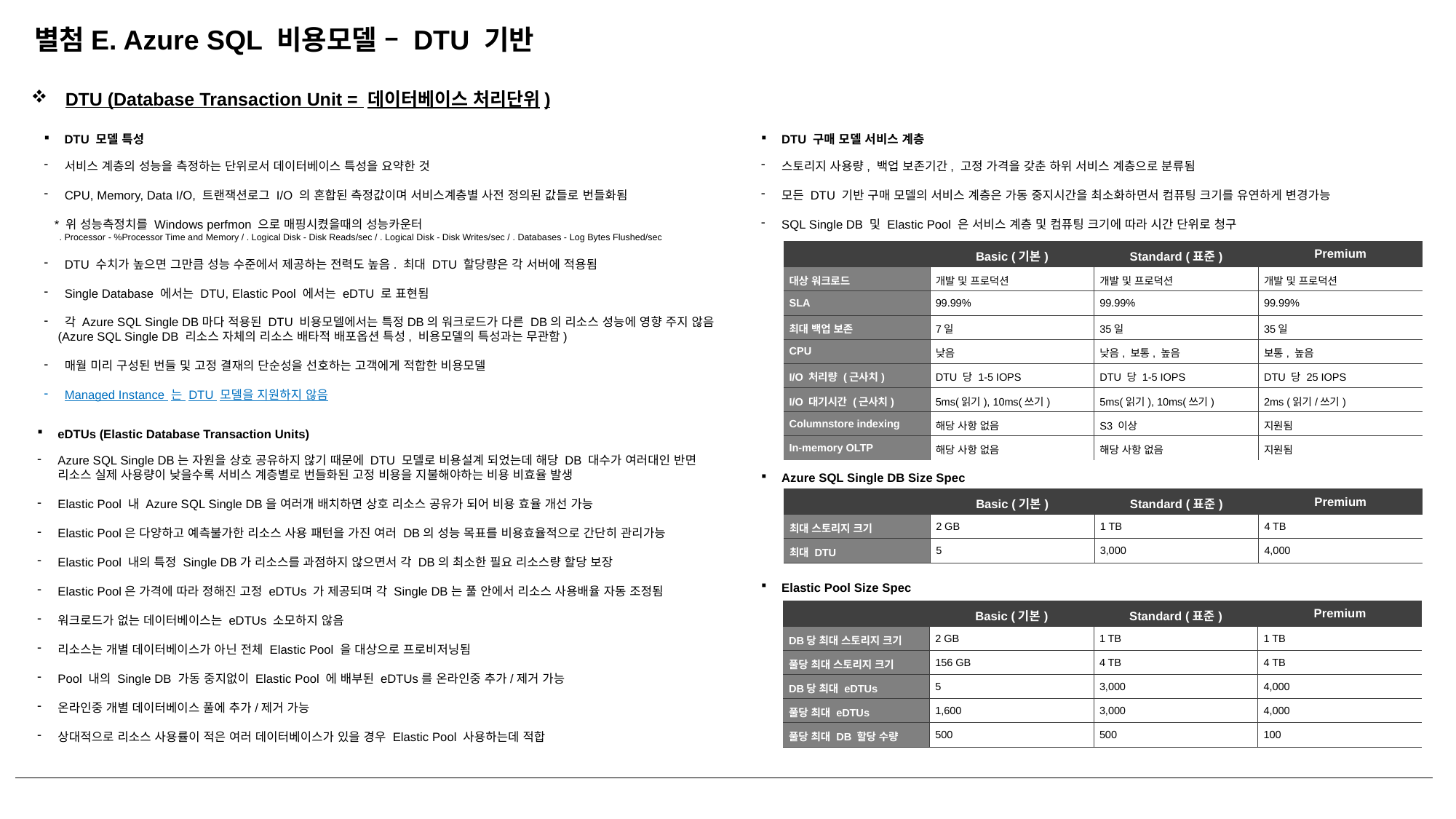

별첨E. Azure SQL 비용모델 – DTU 기반
DTU (Database Transaction Unit = 데이터베이스 처리단위)
DTU 모델 특성
DTU 구매 모델 서비스 계층
서비스 계층의 성능을 측정하는 단위로서 데이터베이스 특성을 요약한 것

CPU, Memory, Data I/O, 트랜잭션로그 I/O 의 혼합된 측정값이며 서비스계층별 사전 정의된 값들로 번들화됨

   * 위 성능측정치를 Windows perfmon 으로 매핑시켰을때의 성능카운터
      . Processor - %Processor Time and Memory / . Logical Disk - Disk Reads/sec / . Logical Disk - Disk Writes/sec / . Databases - Log Bytes Flushed/sec

DTU 수치가 높으면 그만큼 성능 수준에서 제공하는 전력도 높음. 최대 DTU 할당량은 각 서버에 적용됨

Single Database 에서는 DTU, Elastic Pool 에서는 eDTU 로 표현됨

각 Azure SQL Single DB마다 적용된 DTU 비용모델에서는 특정DB의 워크로드가 다른 DB의 리소스 성능에 영향 주지 않음
    (Azure SQL Single DB 리소스 자체의 리소스 배타적 배포옵션 특성, 비용모델의 특성과는 무관함)

매월 미리 구성된 번들 및 고정 결재의 단순성을 선호하는 고객에게 적합한 비용모델

Managed Instance 는 DTU 모델을 지원하지 않음
스토리지 사용량, 백업 보존기간, 고정 가격을 갖춘 하위 서비스 계층으로 분류됨

모든 DTU 기반 구매 모델의 서비스 계층은 가동 중지시간을 최소화하면서 컴퓨팅 크기를 유연하게 변경가능

SQL Single DB 및 Elastic Pool 은 서비스 계층 및 컴퓨팅 크기에 따라 시간 단위로 청구
|  | Basic (기본) | Standard (표준) | Premium |
| --- | --- | --- | --- |
| 대상 워크로드 | 개발 및 프로덕션 | 개발 및 프로덕션 | 개발 및 프로덕션 |
| SLA | 99.99% | 99.99% | 99.99% |
| 최대 백업 보존 | 7일 | 35일 | 35일 |
| CPU | 낮음 | 낮음, 보통, 높음 | 보통, 높음 |
| I/O 처리량 (근사치) | DTU 당 1-5 IOPS | DTU 당 1-5 IOPS | DTU 당 25 IOPS |
| I/O 대기시간 (근사치) | 5ms(읽기), 10ms(쓰기) | 5ms(읽기), 10ms(쓰기) | 2ms (읽기/쓰기) |
| Columnstore indexing | 해당 사항 없음 | S3 이상 | 지원됨 |
| In-memory OLTP | 해당 사항 없음 | 해당 사항 없음 | 지원됨 |
eDTUs (Elastic Database Transaction Units)
Azure SQL Single DB는 자원을 상호 공유하지 않기 때문에 DTU 모델로 비용설계 되었는데 해당 DB 대수가 여러대인 반면
리소스 실제 사용량이 낮을수록 서비스 계층별로 번들화된 고정 비용을 지불해야하는 비용 비효율 발생

Elastic Pool 내 Azure SQL Single DB을 여러개 배치하면 상호 리소스 공유가 되어 비용 효율 개선 가능

Elastic Pool은 다양하고 예측불가한 리소스 사용 패턴을 가진 여러 DB의 성능 목표를 비용효율적으로 간단히 관리가능

Elastic Pool 내의 특정 Single DB가 리소스를 과점하지 않으면서 각 DB의 최소한 필요 리소스량 할당 보장

Elastic Pool은 가격에 따라 정해진 고정 eDTUs 가 제공되며 각 Single DB는 풀 안에서 리소스 사용배율 자동 조정됨

워크로드가 없는 데이터베이스는 eDTUs 소모하지 않음

리소스는 개별 데이터베이스가 아닌 전체 Elastic Pool 을 대상으로 프로비저닝됨

Pool 내의 Single DB 가동 중지없이 Elastic Pool 에 배부된 eDTUs를 온라인중 추가/제거 가능

온라인중 개별 데이터베이스 풀에 추가/제거 가능

상대적으로 리소스 사용률이 적은 여러 데이터베이스가 있을 경우 Elastic Pool 사용하는데 적합
Azure SQL Single DB Size Spec
|  | Basic (기본) | Standard (표준) | Premium |
| --- | --- | --- | --- |
| 최대 스토리지 크기 | 2 GB | 1 TB | 4 TB |
| 최대 DTU | 5 | 3,000 | 4,000 |
Elastic Pool Size Spec
|  | Basic (기본) | Standard (표준) | Premium |
| --- | --- | --- | --- |
| DB당 최대 스토리지 크기 | 2 GB | 1 TB | 1 TB |
| 풀당 최대 스토리지 크기 | 156 GB | 4 TB | 4 TB |
| DB당 최대 eDTUs | 5 | 3,000 | 4,000 |
| 풀당 최대 eDTUs | 1,600 | 3,000 | 4,000 |
| 풀당 최대 DB 할당 수량 | 500 | 500 | 100 |